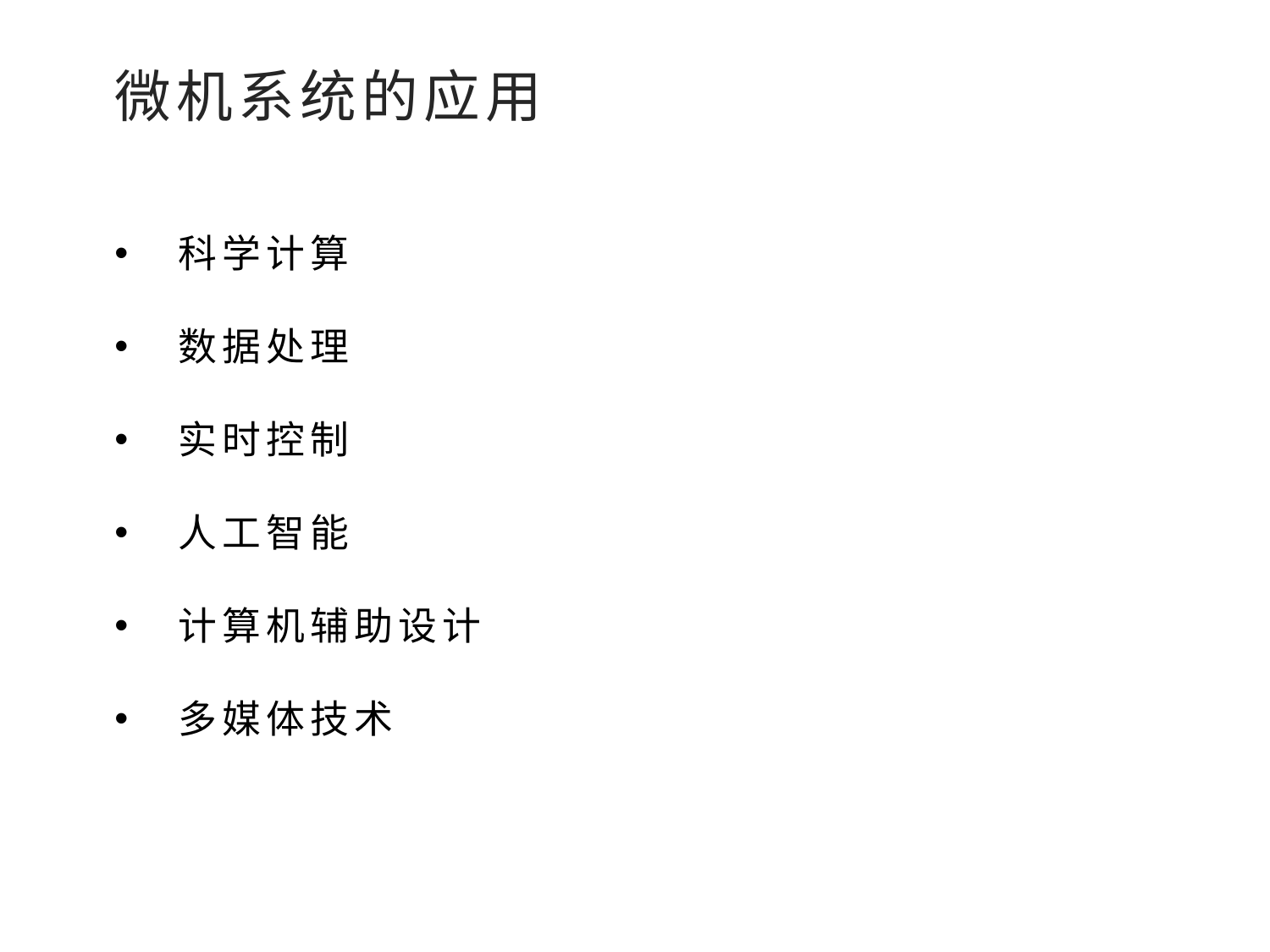

微机系统的应用
科学计算
数据处理
实时控制
人工智能
计算机辅助设计
多媒体技术